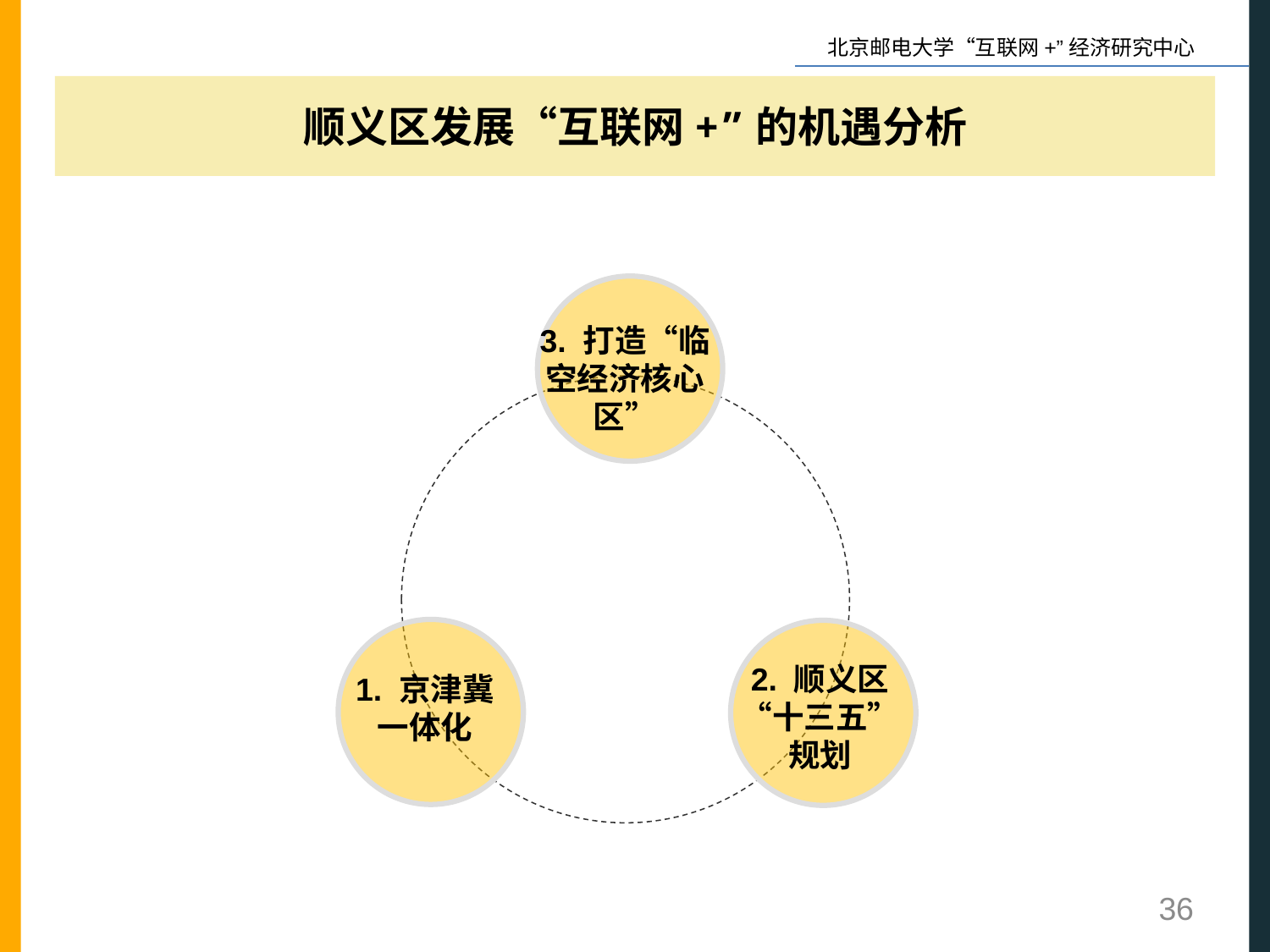

顺义区发展“互联网+”的机遇分析

3. 打造“临空经济核心区”

2. 顺义区“十三五”规划
1. 京津冀一体化
36